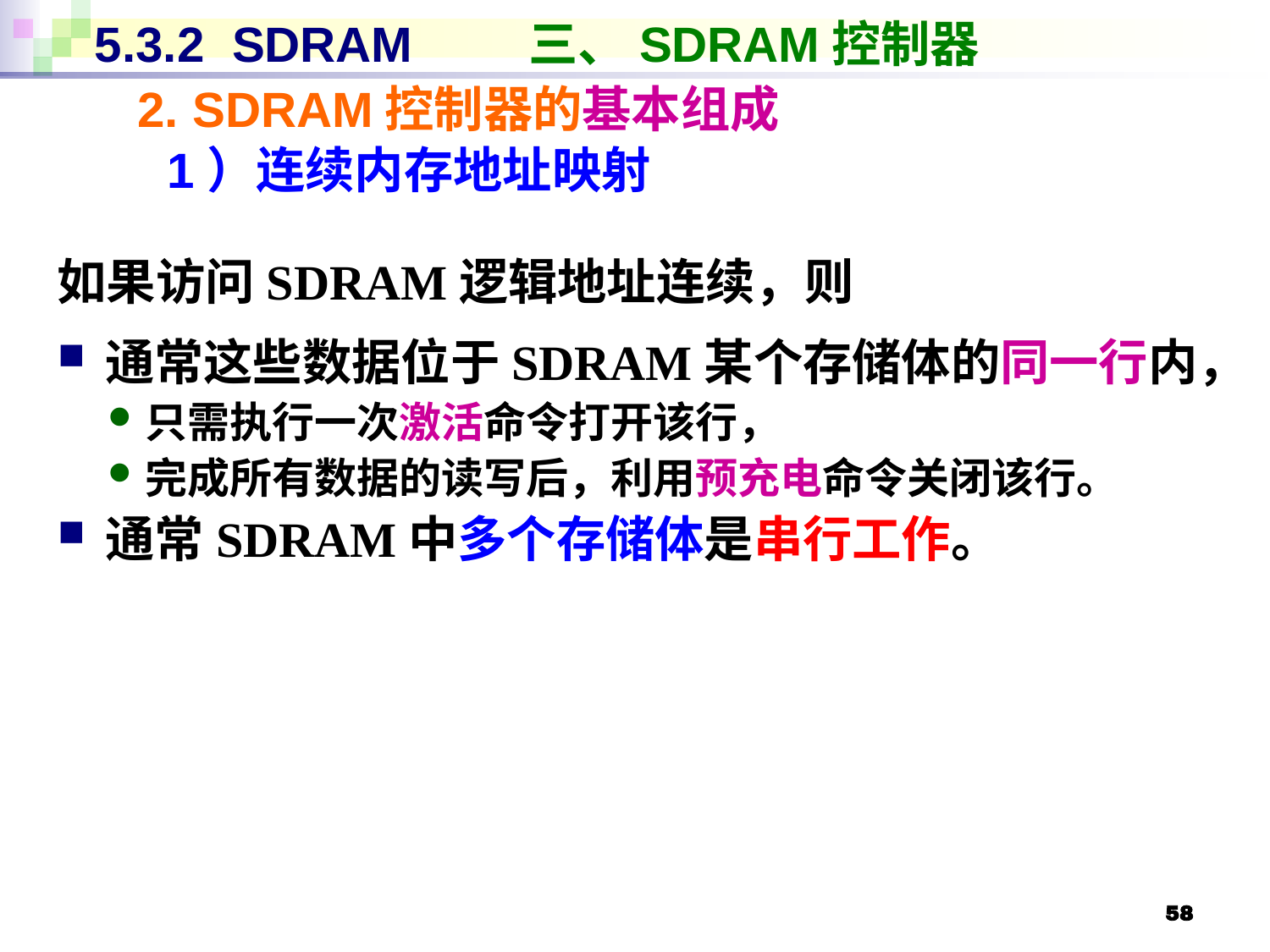

# 5.3.2  SDRAM	   三、SDRAM控制器
2. SDRAM控制器的基本组成
1）连续内存地址映射
如果访问SDRAM逻辑地址连续，则
通常这些数据位于SDRAM某个存储体的同一行内，
只需执行一次激活命令打开该行，
完成所有数据的读写后，利用预充电命令关闭该行。
通常SDRAM中多个存储体是串行工作。
58